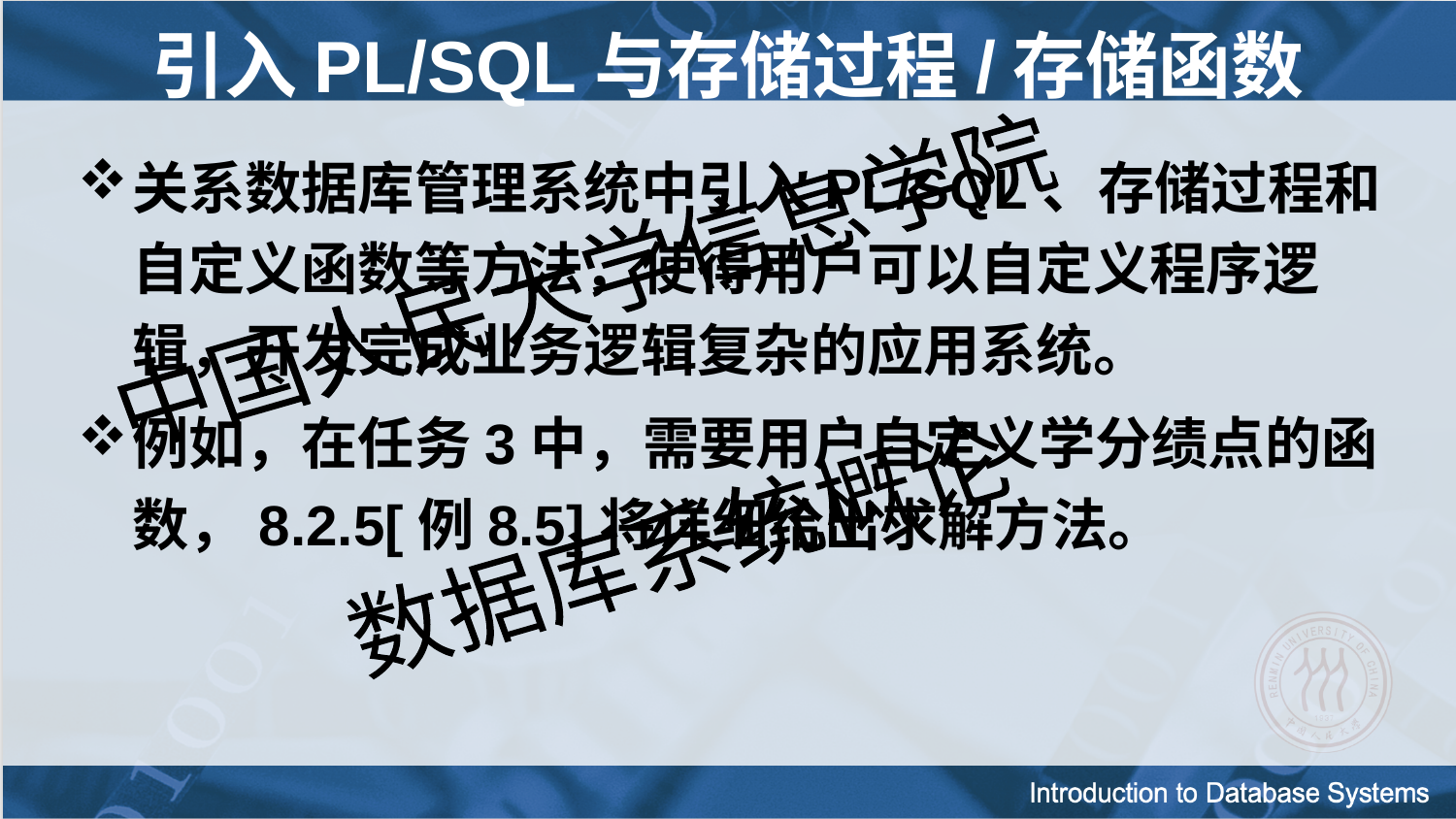

引入PL/SQL与存储过程/存储函数
关系数据库管理系统中引入PL/SQL、存储过程和自定义函数等方法，使得用户可以自定义程序逻辑，开发完成业务逻辑复杂的应用系统。
例如，在任务3中，需要用户自定义学分绩点的函数，8.2.5[例8.5]将详细给出求解方法。